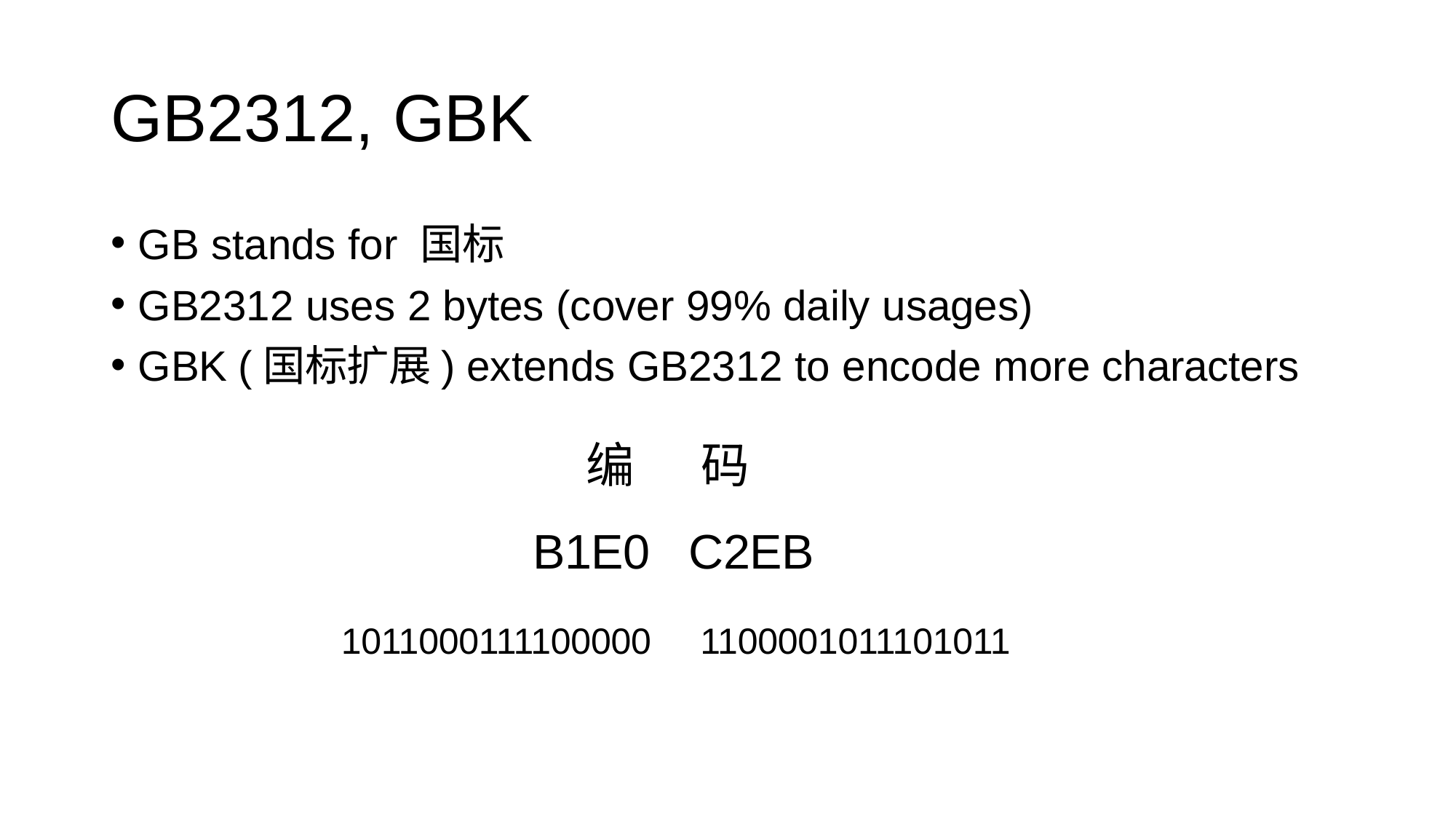

# GB2312, GBK
GB stands for 国标
GB2312 uses 2 bytes (cover 99% daily usages)
GBK (国标扩展) extends GB2312 to encode more characters

编	码
B1E0	C2EB

1011000111100000	1100001011101011
26